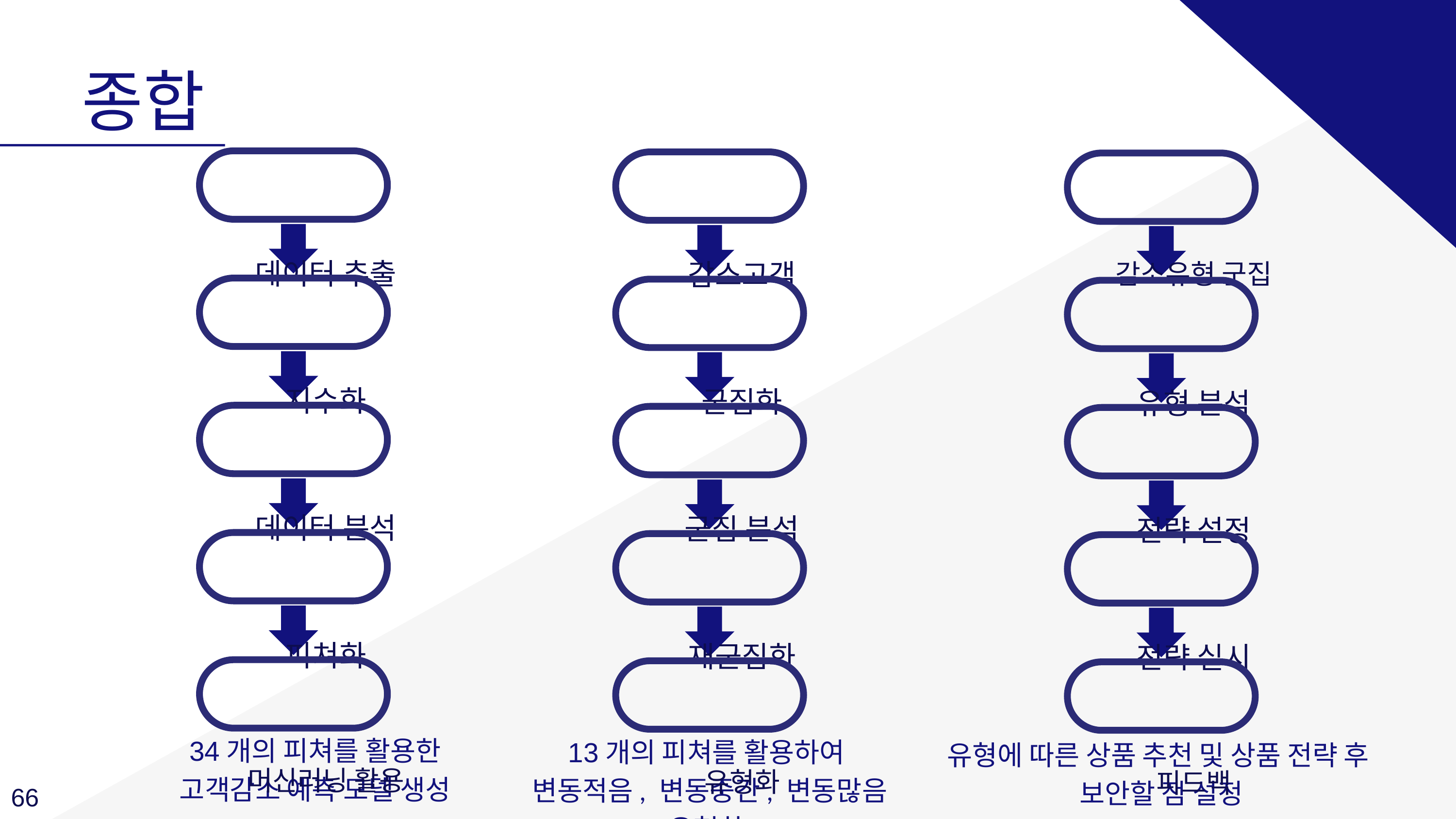

종합

데이터 추출

감소고객

감소유형 군집

지수화

군집화

유형 분석

데이터 분석

군집 분석

전략 설정

피쳐화

재군집화

전략 실시

머신러닝 활용

유형화

피드백
34개의 피쳐를 활용한
고객감소 예측 모델 생성
13개의 피쳐를 활용하여
변동적음, 변동중간, 변동많음 유형화
유형에 따른 상품 추천 및 상품 전략 후
보안할 점 설정
66